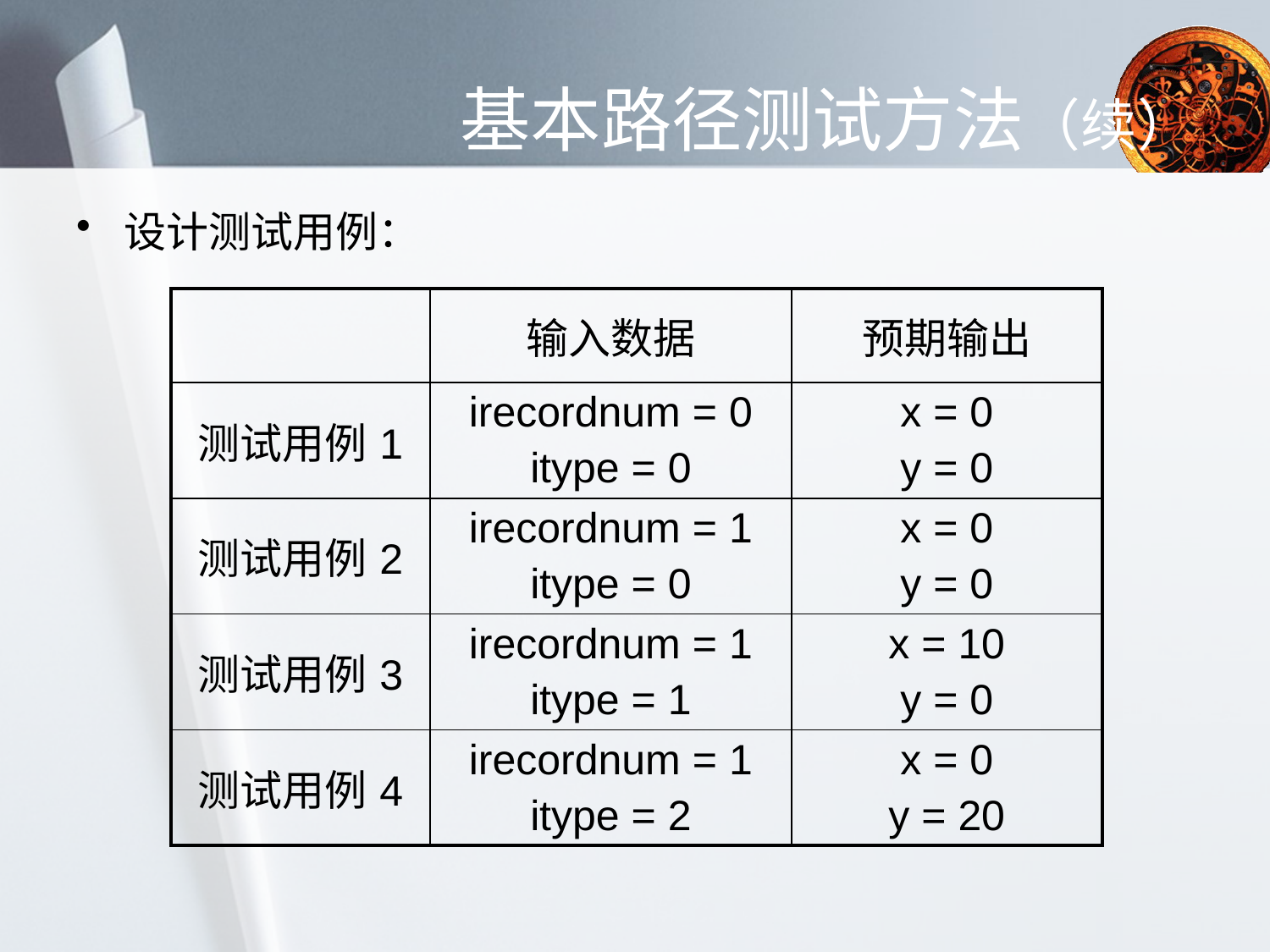

# 基本路径测试方法（续）
设计测试用例：
|  | 输入数据 | 预期输出 |
| --- | --- | --- |
| 测试用例1 | irecordnum = 0 itype = 0 | x = 0 y = 0 |
| 测试用例2 | irecordnum = 1 itype = 0 | x = 0 y = 0 |
| 测试用例3 | irecordnum = 1 itype = 1 | x = 10 y = 0 |
| 测试用例4 | irecordnum = 1 itype = 2 | x = 0 y = 20 |